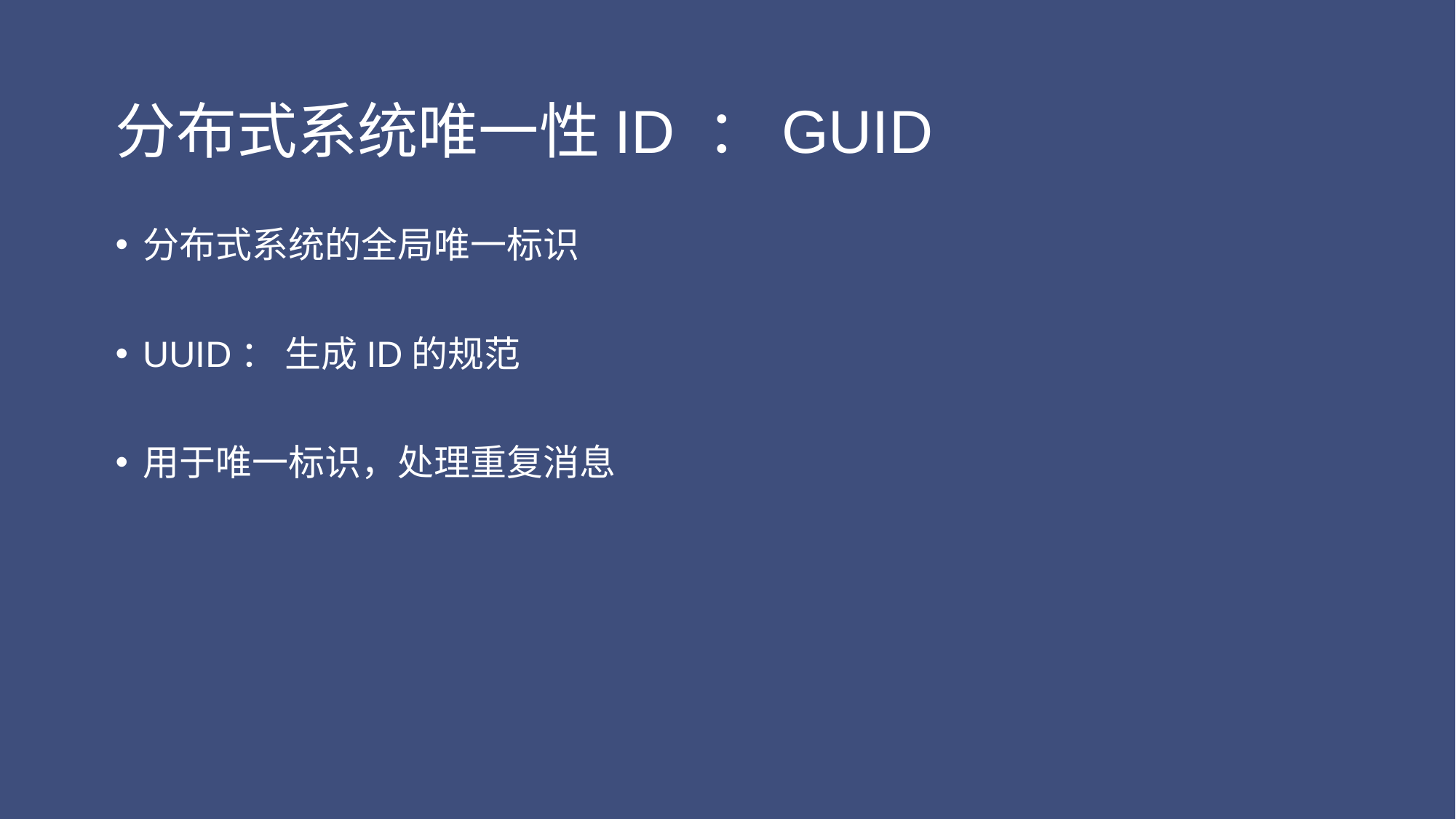

# 分布式系统唯一性ID ：GUID
分布式系统的全局唯一标识

UUID： 生成ID的规范

用于唯一标识，处理重复消息